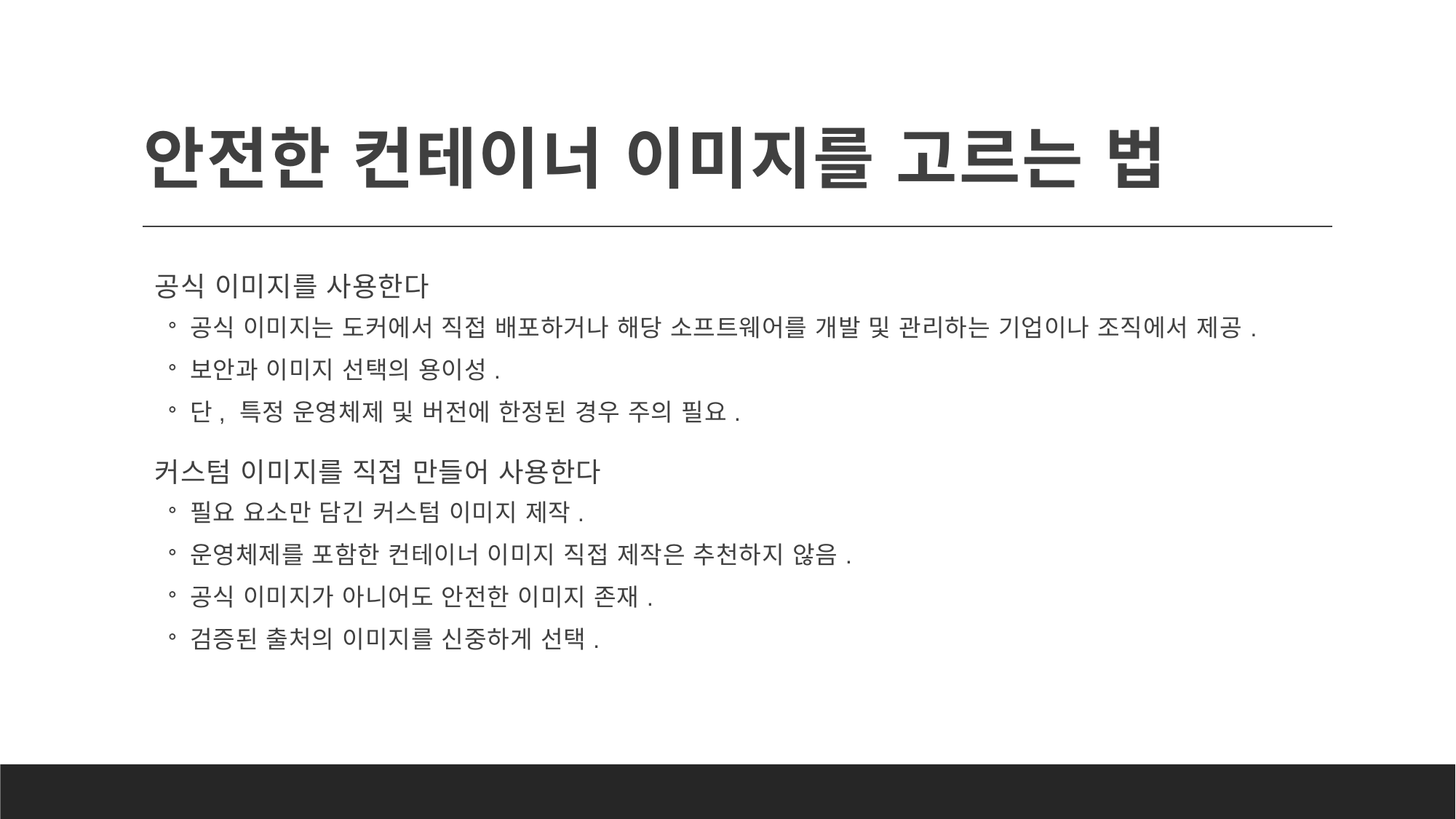

# 안전한 컨테이너 이미지를 고르는 법
공식 이미지를 사용한다
공식 이미지는 도커에서 직접 배포하거나 해당 소프트웨어를 개발 및 관리하는 기업이나 조직에서 제공.
보안과 이미지 선택의 용이성.
단, 특정 운영체제 및 버전에 한정된 경우 주의 필요.
커스텀 이미지를 직접 만들어 사용한다
필요 요소만 담긴 커스텀 이미지 제작.
운영체제를 포함한 컨테이너 이미지 직접 제작은 추천하지 않음.
공식 이미지가 아니어도 안전한 이미지 존재.
검증된 출처의 이미지를 신중하게 선택.